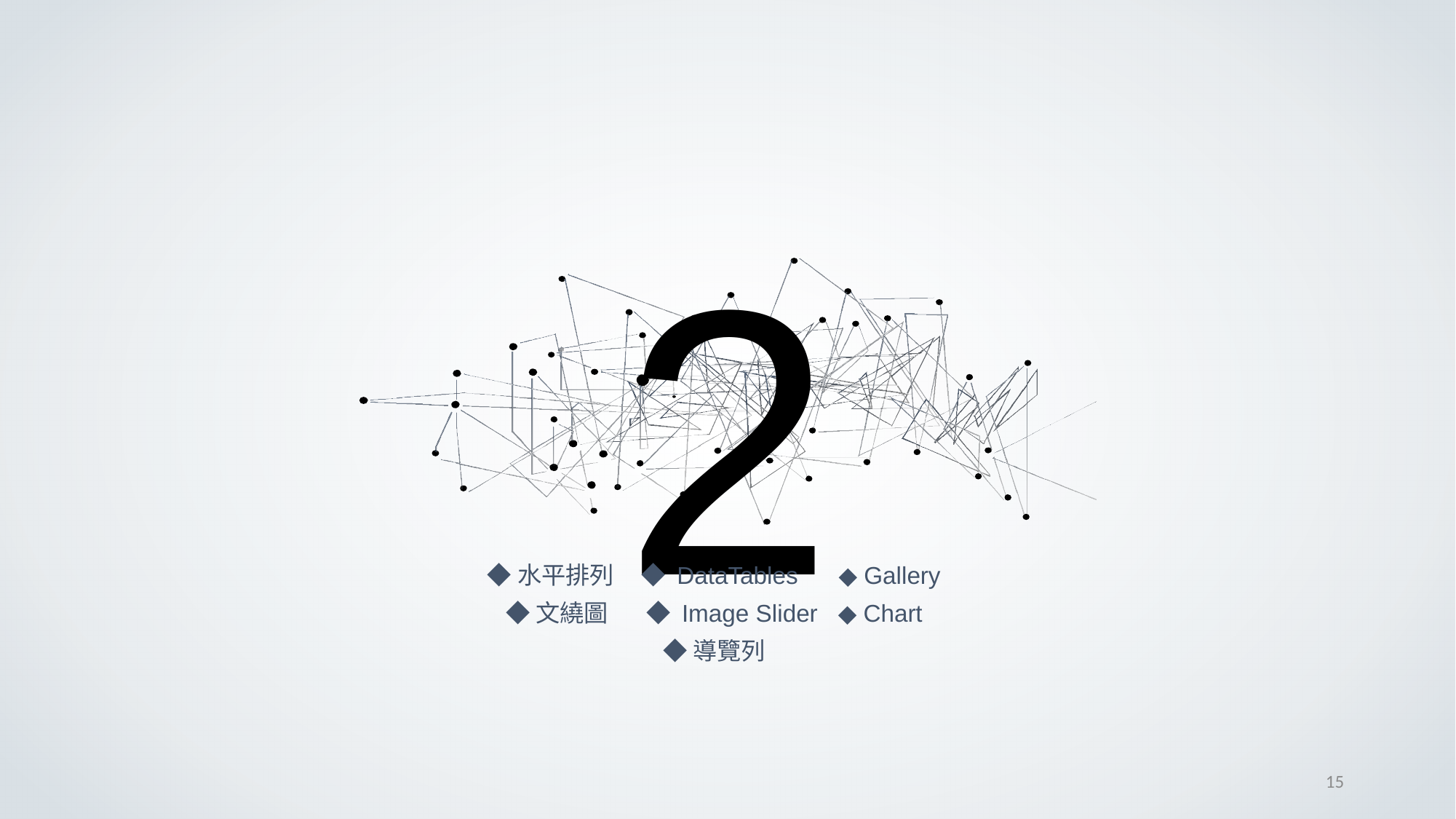

2

◆水平排列     ◆ DataTables      ◆ Gallery
◆文繞圖       ◆ Image Slider   ◆ Chart
◆導覽列
15